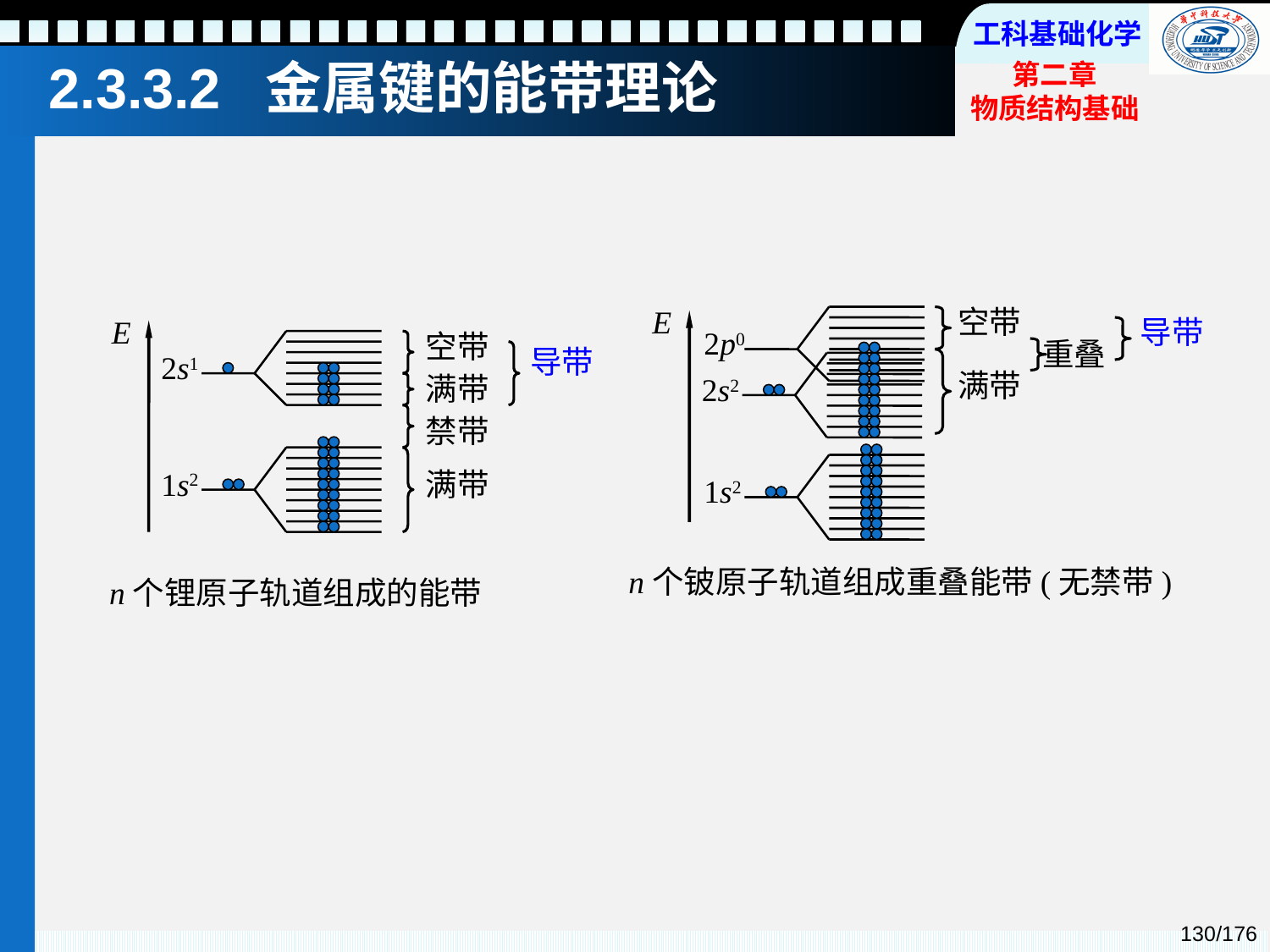

# 2.3.3.2  金属键的能带理论
E
空带

2p0

重叠

满带
2s2

1s2

n个铍原子轨道组成重叠能带(无禁带)
导带
E

空带

2s1

满带

禁带

1s2

满带

n个锂原子轨道组成的能带
导带